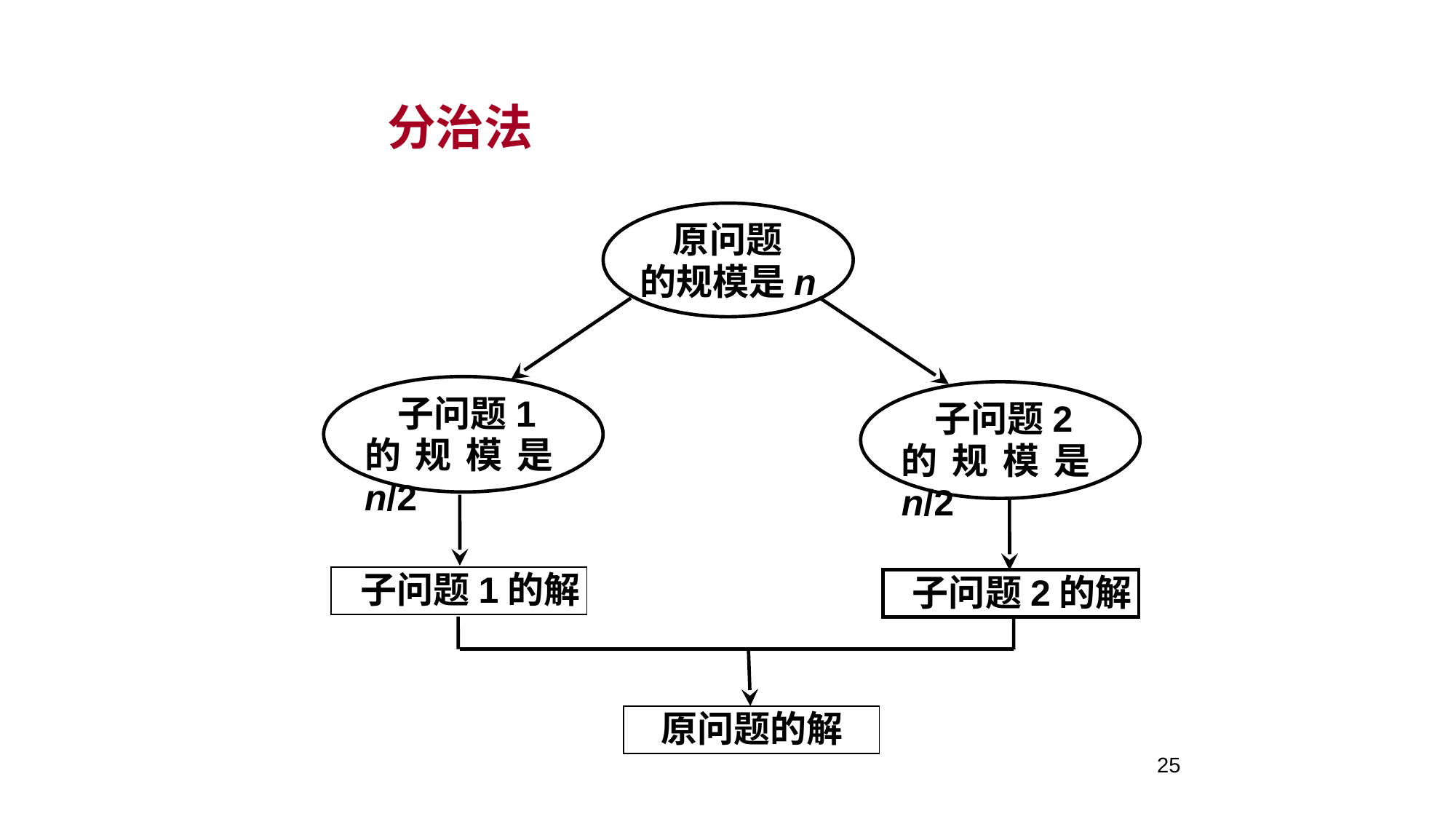

分治法
   原问题
的规模是n

   子问题1
的规模是n/2
   子问题2
的规模是n/2

  子问题1的解
  子问题2的解

   原问题的解
25